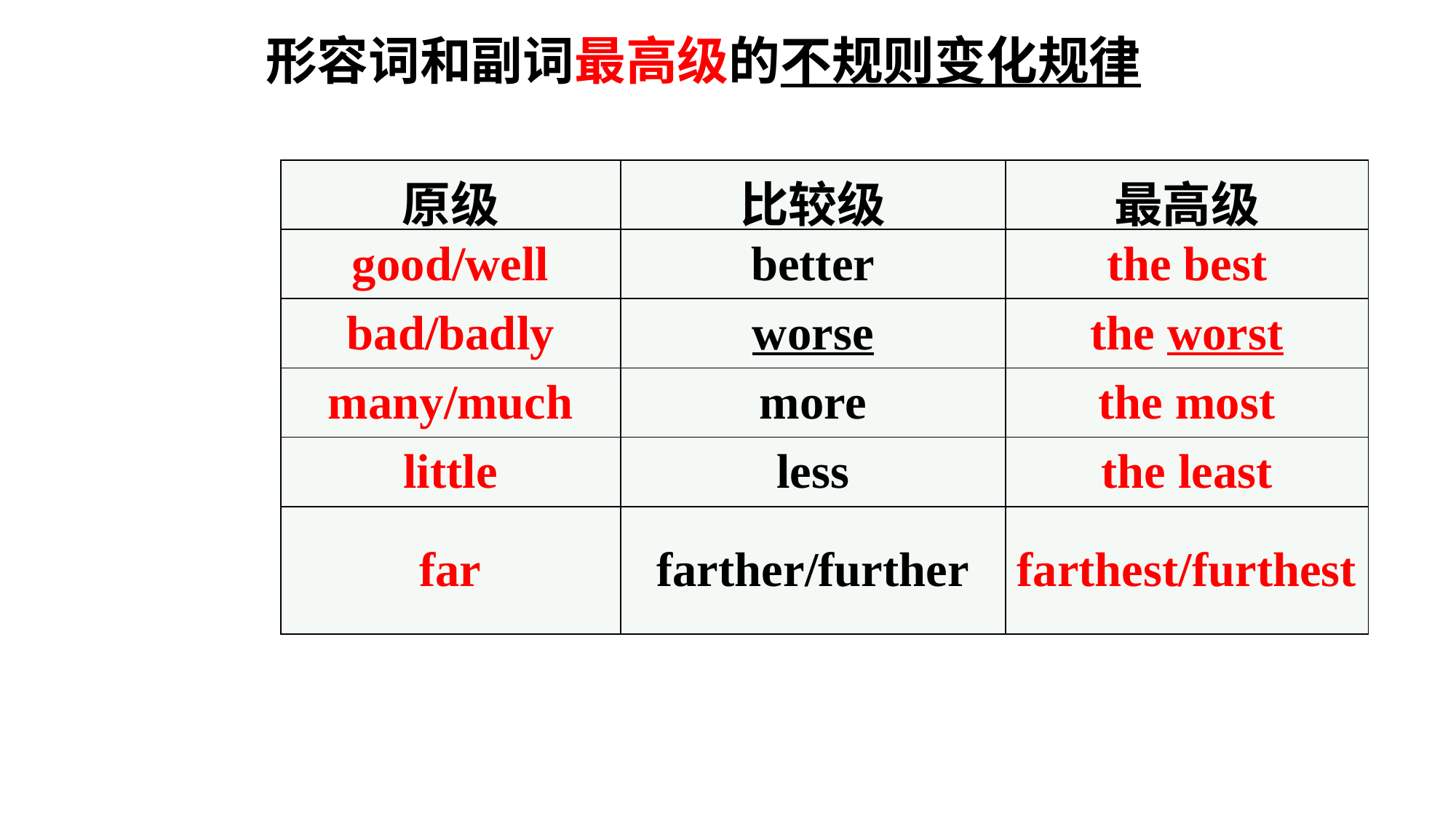

形容词和副词最高级的不规则变化规律
| 原级 | 比较级 | 最高级 |
| --- | --- | --- |
| good/well | better | the best |
| bad/badly | worse | the worst |
| many/much | more | the most |
| little | less | the least |
| far | farther/further | farthest/furthest |